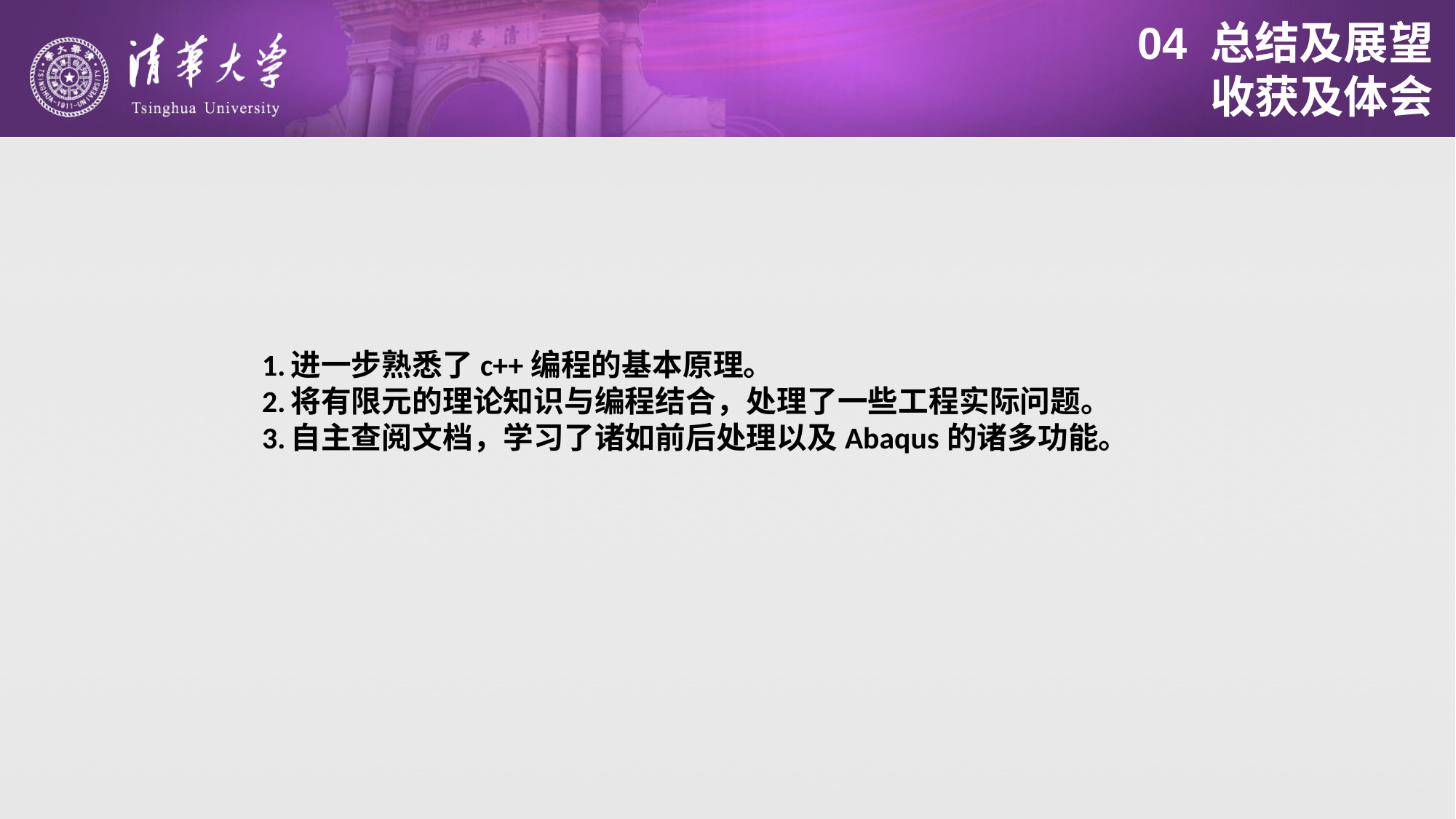

# 04 总结及展望
收获及体会
进一步熟悉了c++编程的基本原理。
将有限元的理论知识与编程结合，处理了一些工程实际问题。
自主查阅文档，学习了诸如前后处理以及Abaqus的诸多功能。